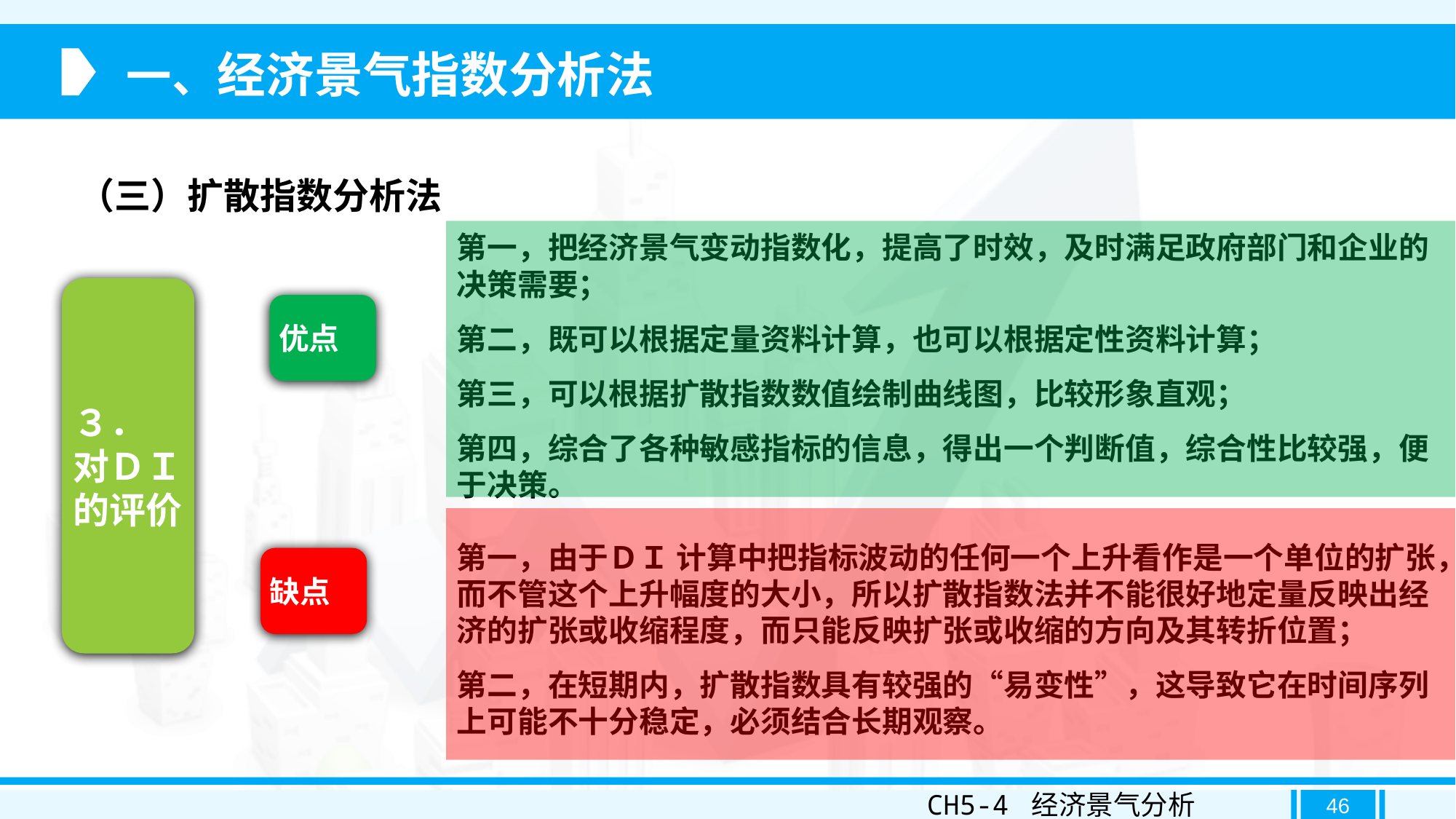

一、经济景气指数分析法

（三）扩散指数分析法

第一，把经济景气变动指数化，提高了时效，及时满足政府部门和企业的决策需要；
第二，既可以根据定量资料计算，也可以根据定性资料计算；
第三，可以根据扩散指数数值绘制曲线图，比较形象直观；
第四，综合了各种敏感指标的信息，得出一个判断值，综合性比较强，便于决策。
第一，由于ＤＩ 计算中把指标波动的任何一个上升看作是一个单位的扩张，而不管这个上升幅度的大小，所以扩散指数法并不能很好地定量反映出经济的扩张或收缩程度，而只能反映扩张或收缩的方向及其转折位置；
第二，在短期内，扩散指数具有较强的“易变性”，这导致它在时间序列上可能不十分稳定，必须结合长期观察。
３． 对ＤＩ 的评价
优点

缺点
CH5-4 经济景气分析
46